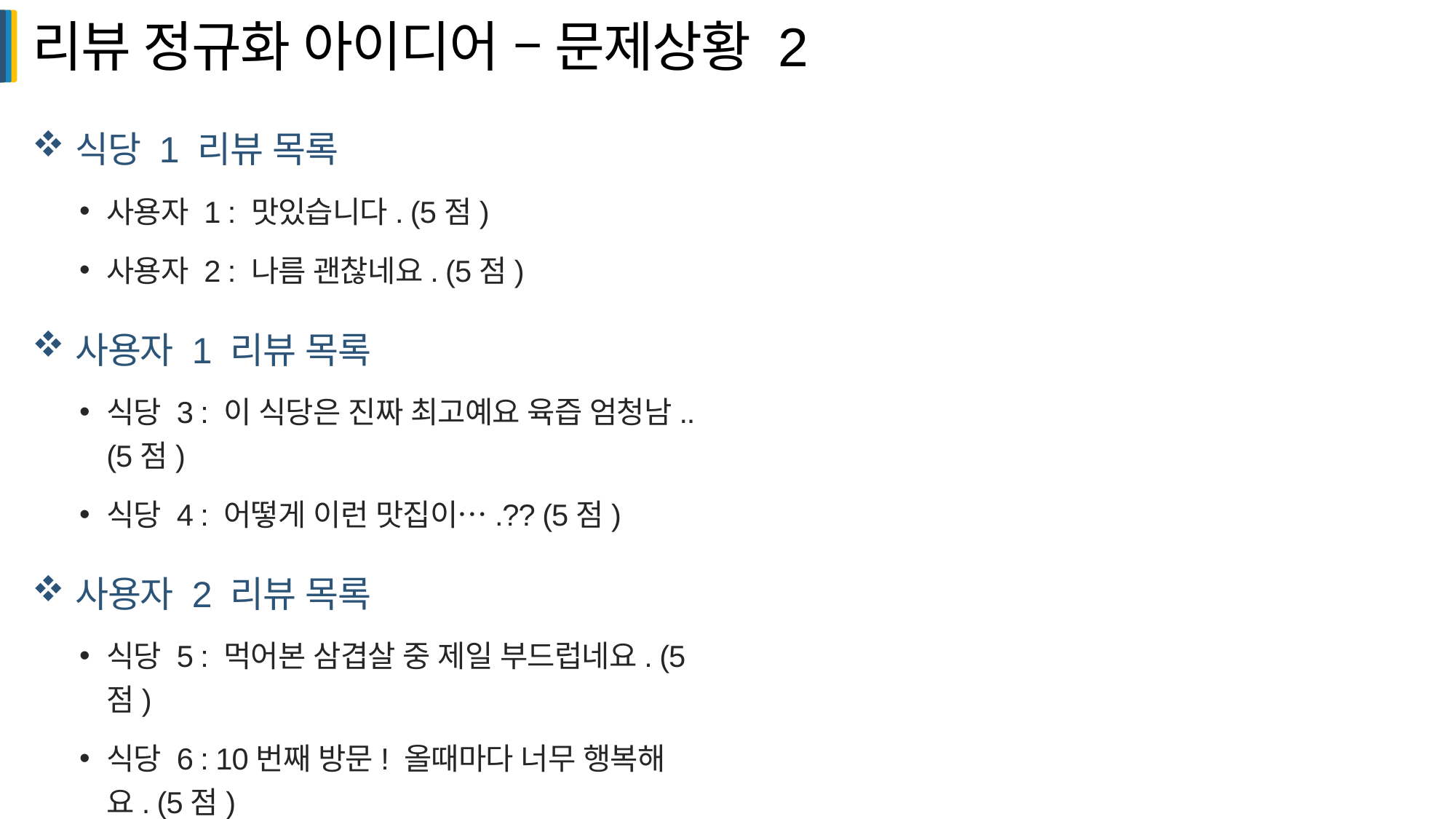

# 리뷰 정규화 아이디어 – 문제상황 2
식당 1 리뷰 목록
사용자 1 : 맛있습니다. (5점)
사용자 2 : 나름 괜찮네요. (5점)
사용자 1 리뷰 목록
식당 3 : 이 식당은 진짜 최고예요 육즙 엄청남.. (5점)
식당 4 : 어떻게 이런 맛집이….?? (5점)
사용자 2 리뷰 목록
식당 5 : 먹어본 삼겹살 중 제일 부드럽네요. (5점)
식당 6 : 10번째 방문! 올때마다 너무 행복해요. (5점)